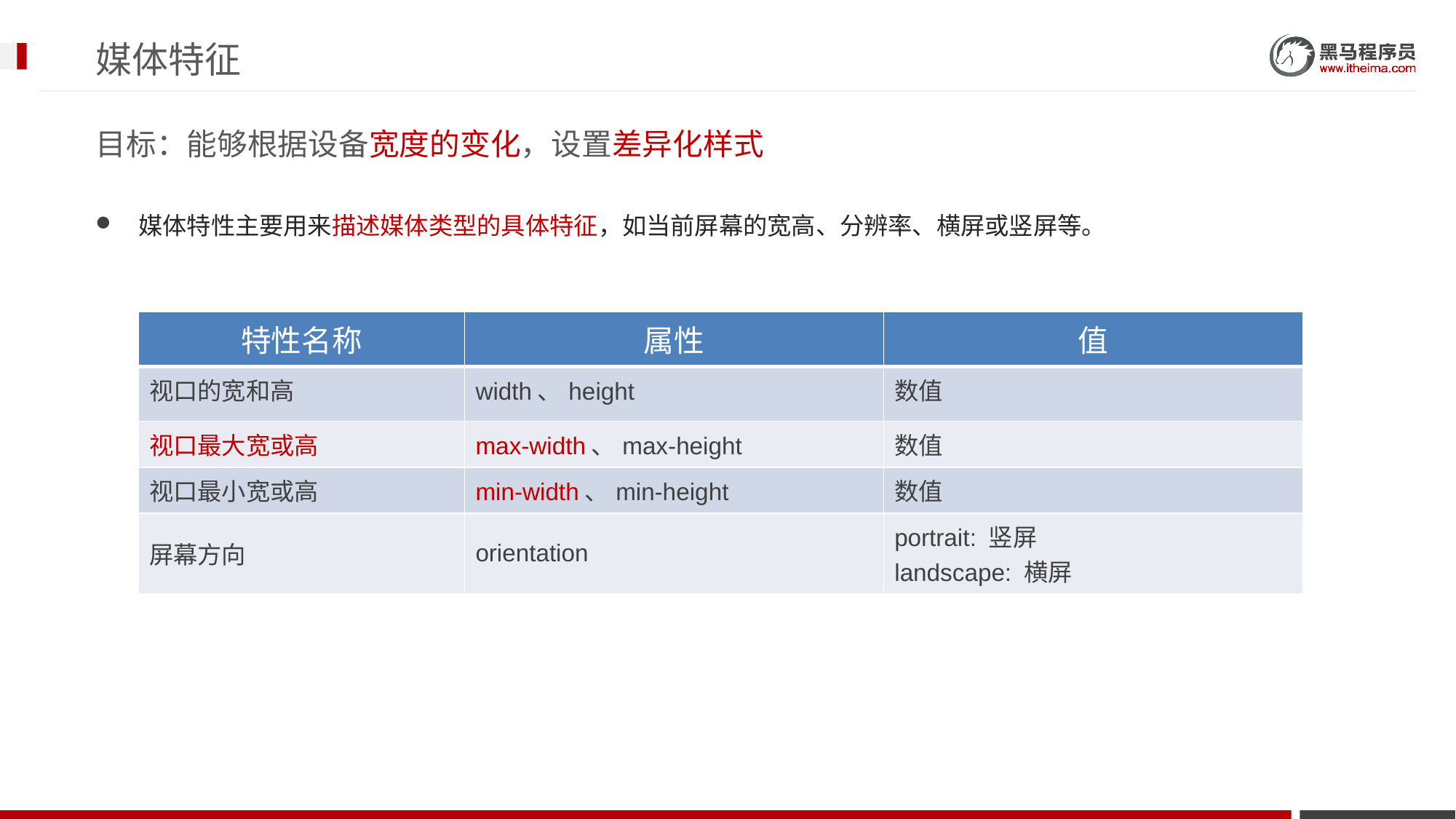

# 媒体特征
目标：能够根据设备宽度的变化，设置差异化样式
媒体特性主要用来描述媒体类型的具体特征，如当前屏幕的宽高、分辨率、横屏或竖屏等。

| 特性名称 | 属性 | 值 |
| --- | --- | --- |
| 视口的宽和高 | width、height | 数值 |
| 视口最大宽或高 | max-width、max-height | 数值 |
| 视口最小宽或高 | min-width、min-height | 数值 |
| 屏幕方向 | orientation | portrait: 竖屏 landscape: 横屏 |